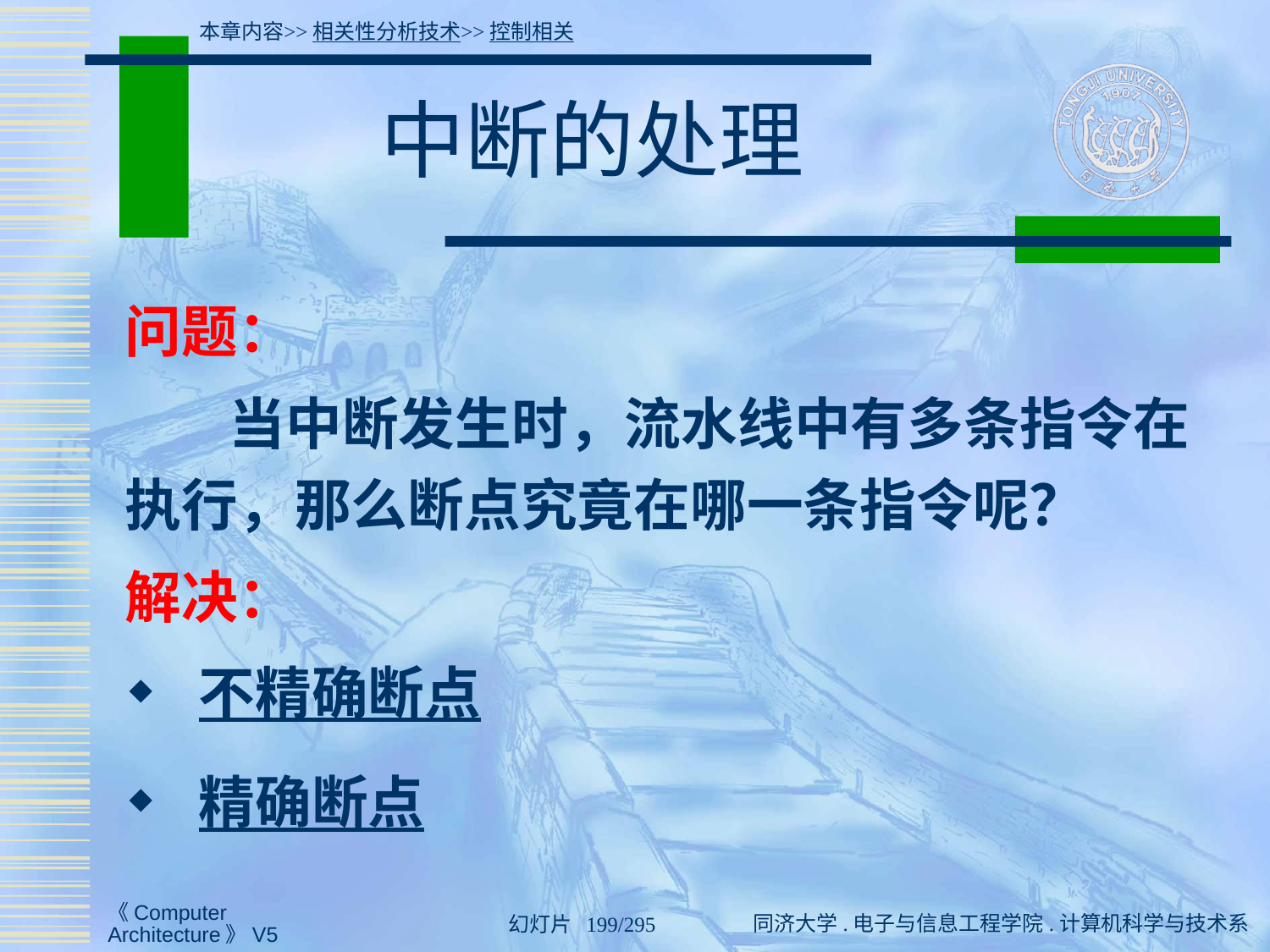

本章内容>>相关性分析技术>>控制相关
# 中断的处理
问题：
       当中断发生时，流水线中有多条指令在执行，那么断点究竟在哪一条指令呢？
解决：
  不精确断点
  精确断点